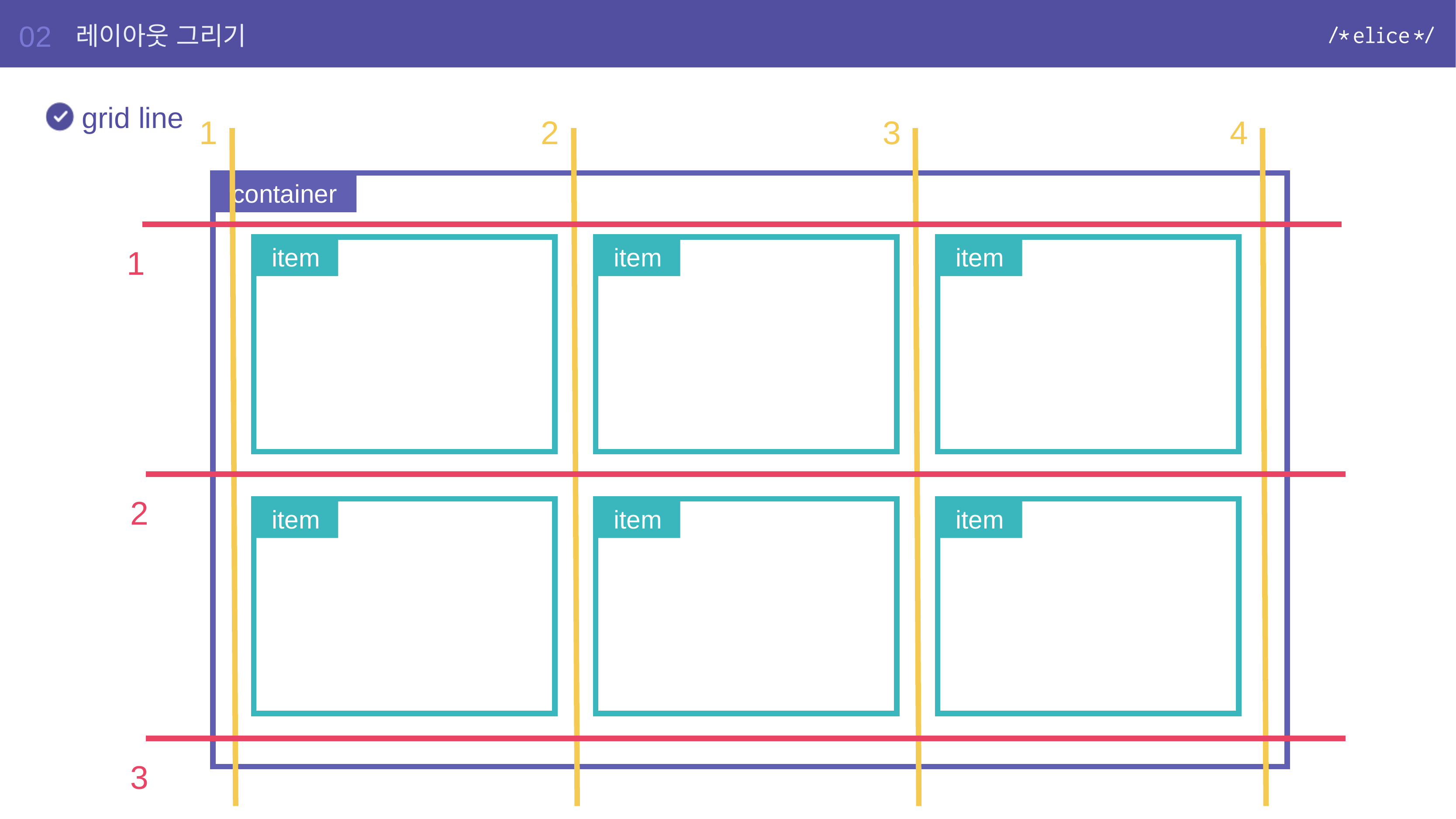

02
레이아웃 그리기
1
2
3
4
grid line

container
1

item

item

item
2

item

item

item
3